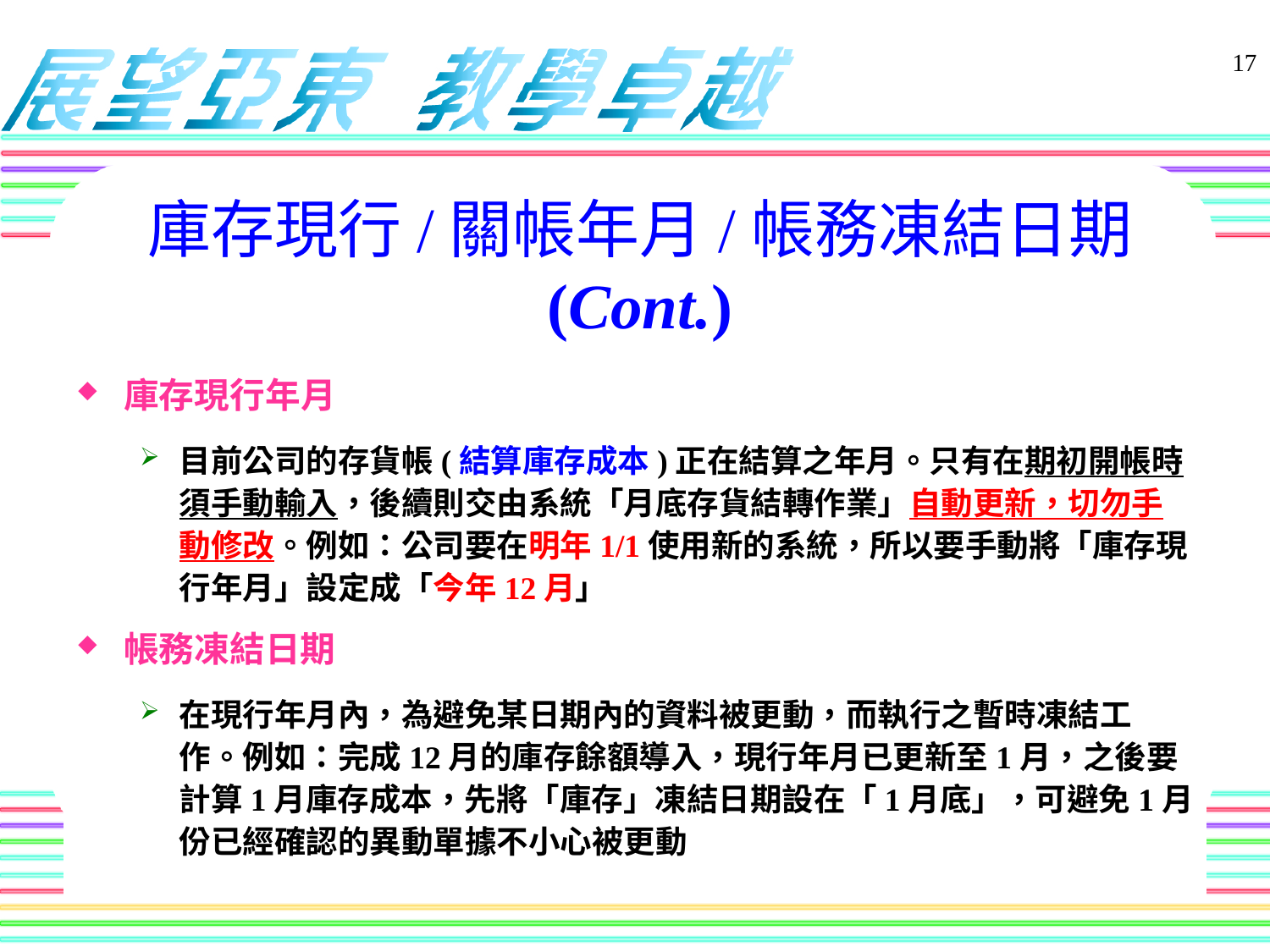

17
庫存現行/關帳年月/帳務凍結日期 (Cont.)
庫存現行年月
目前公司的存貨帳(結算庫存成本)正在結算之年月。只有在期初開帳時須手動輸入，後續則交由系統「月底存貨結轉作業」自動更新，切勿手動修改。例如：公司要在明年1/1使用新的系統，所以要手動將「庫存現行年月」設定成「今年12月」
帳務凍結日期
在現行年月內，為避免某日期內的資料被更動，而執行之暫時凍結工作。例如：完成12月的庫存餘額導入，現行年月已更新至1月，之後要計算1月庫存成本，先將「庫存」凍結日期設在「1月底」，可避免1月份已經確認的異動單據不小心被更動